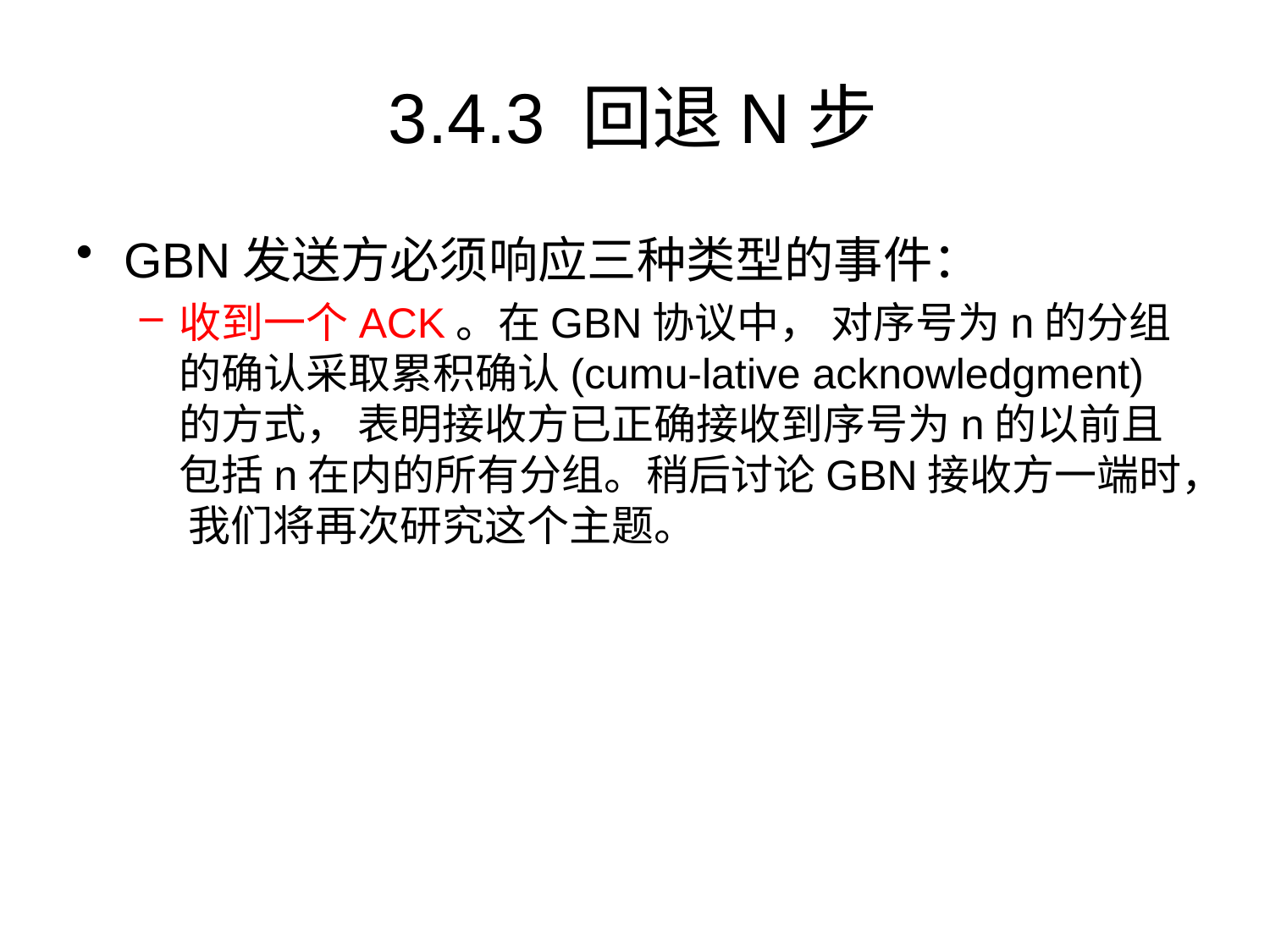

# 3.4.3 回退N步
GBN发送方必须响应三种类型的事件：
收到一个ACK。在GBN协议中， 对序号为n的分组的确认采取累积确认(cumu-lative acknowledgment) 的方式， 表明接收方已正确接收到序号为n的以前且包括n在内的所有分组。稍后讨论GBN接收方一端时， 我们将再次研究这个主题。